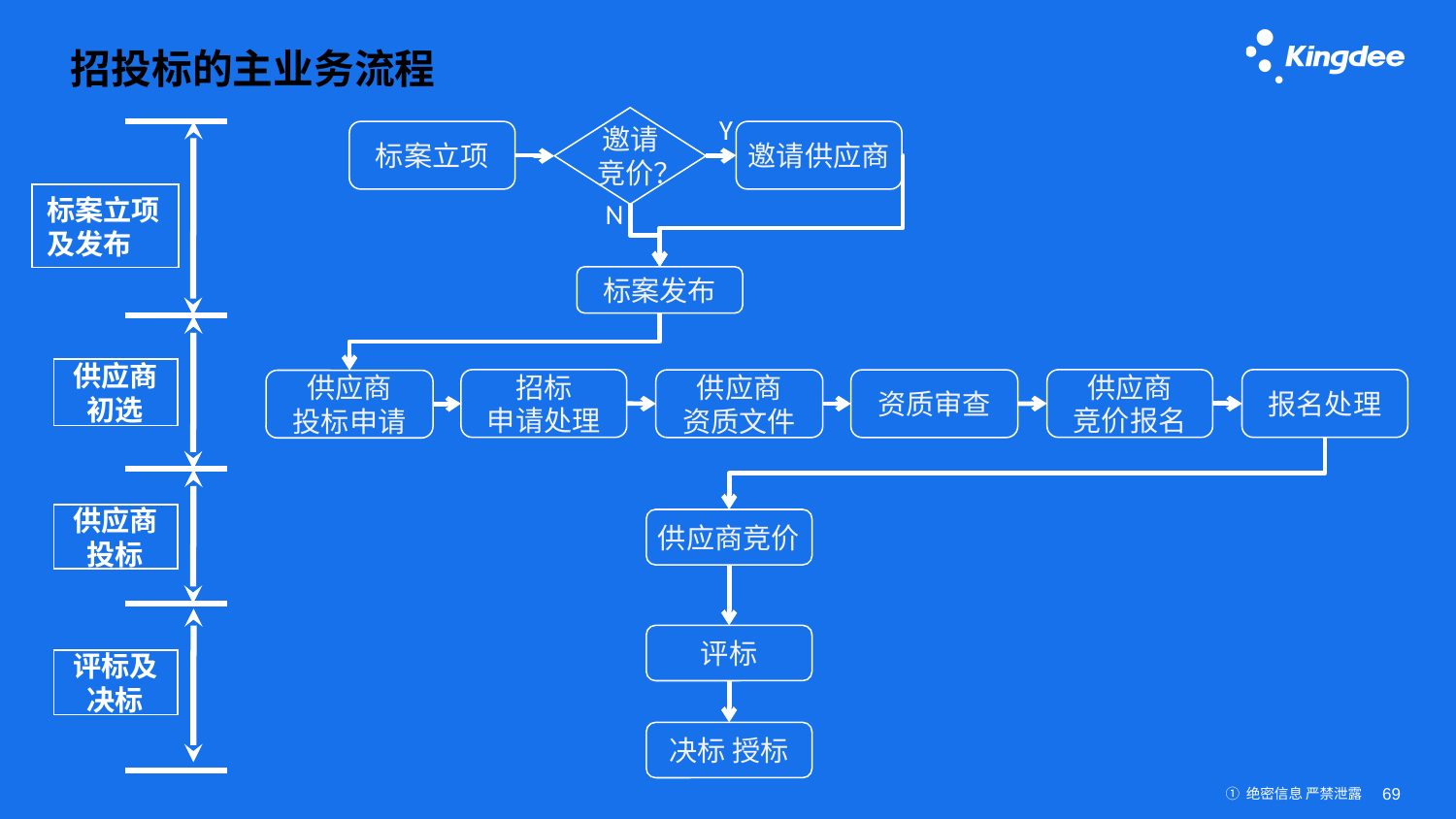

# 招投标的主业务流程
Y
邀请
  竞价？
标案立项
邀请供应商
标案立项及发布
N
标案发布
供应商初选
招标
申请处理
供应商
竞价报名
报名处理
供应商
资质文件
资质审查
供应商
投标申请
供应商投标
供应商竞价
评标
评标及决标
决标 授标